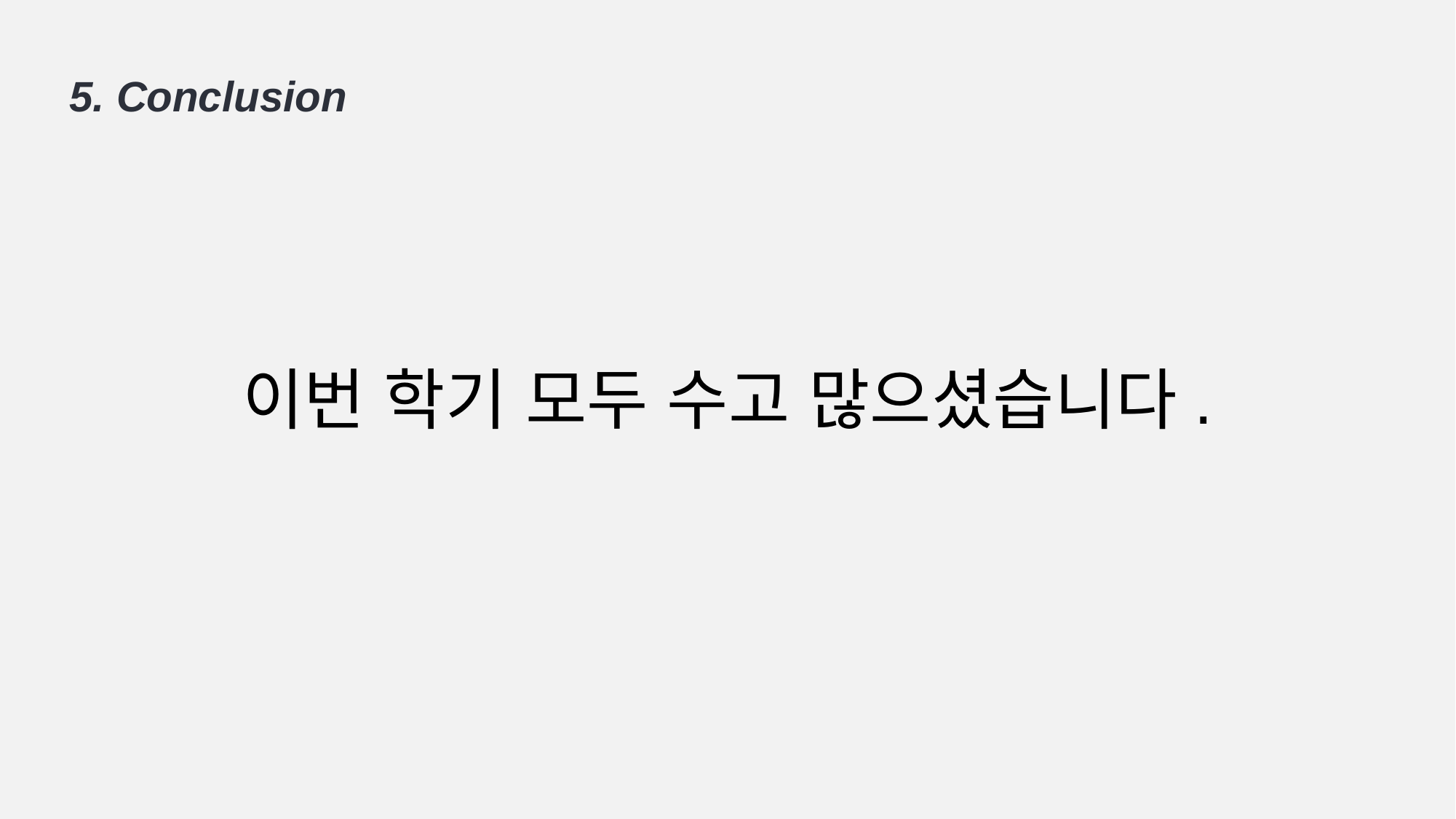

5. Conclusion
이번 학기 모두 수고 많으셨습니다.